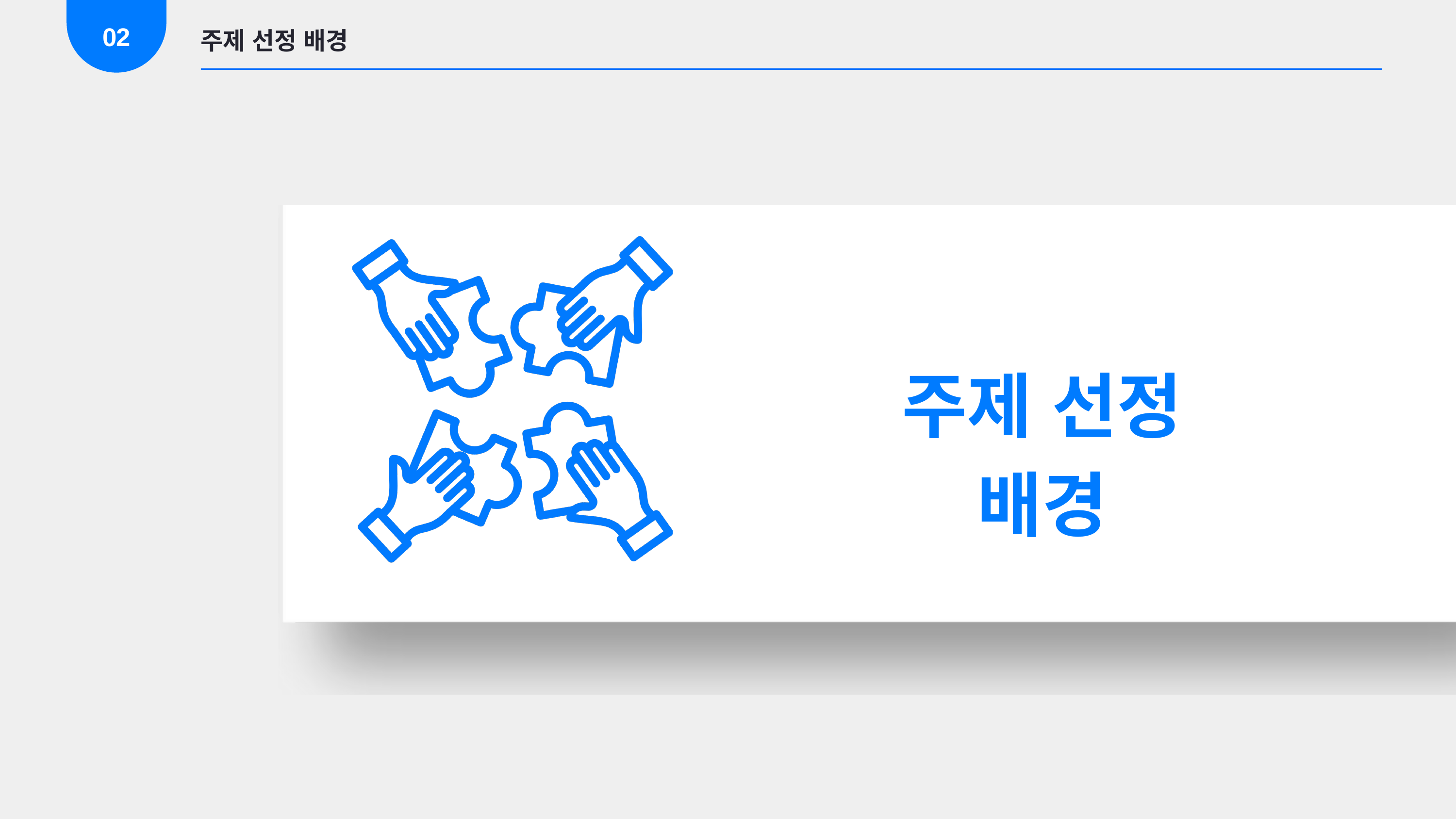

02
주제 선정 배경

주제 선정 배경